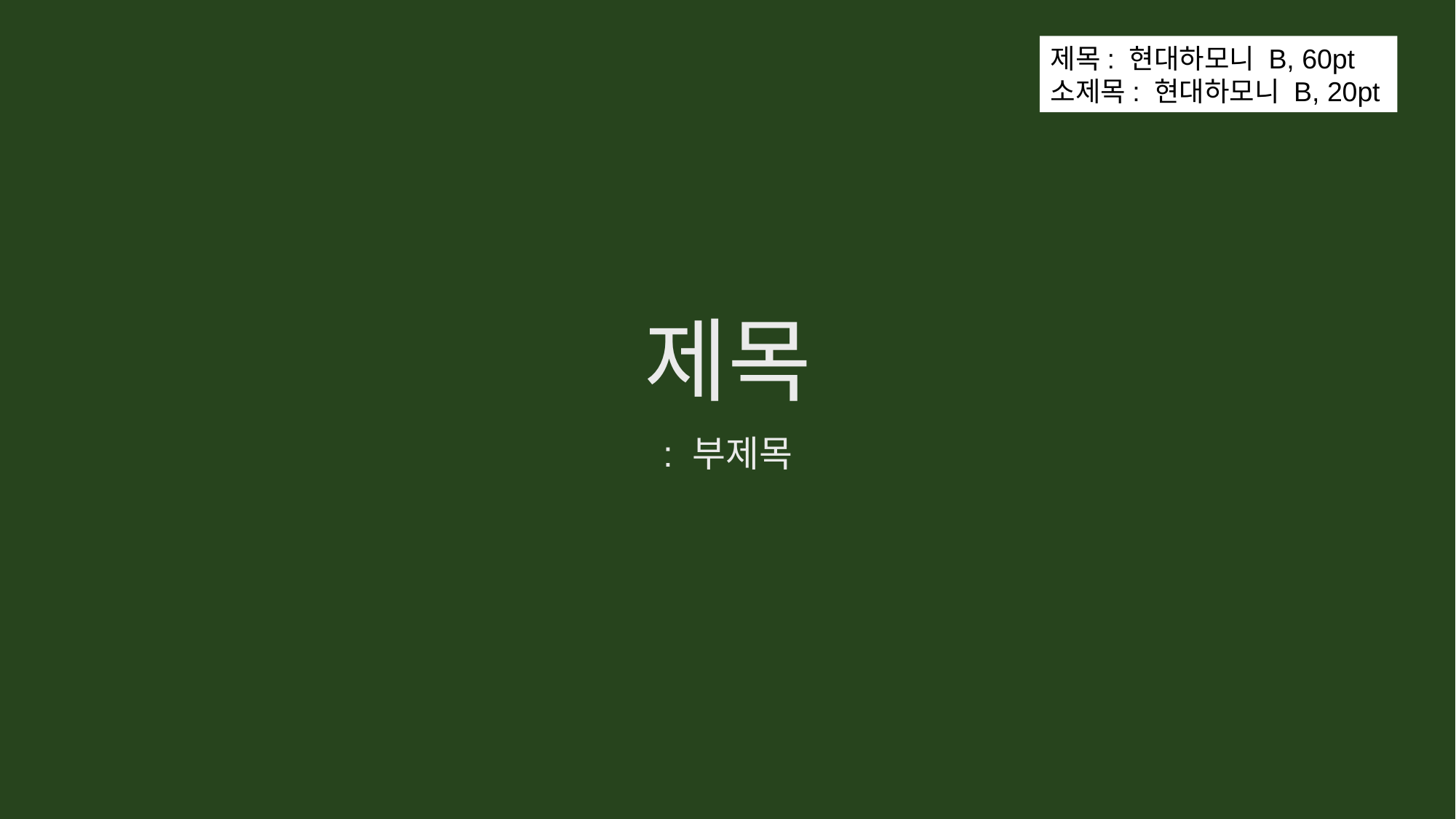

제목: 현대하모니 B, 60pt
소제목: 현대하모니 B, 20pt
# 제목
: 부제목